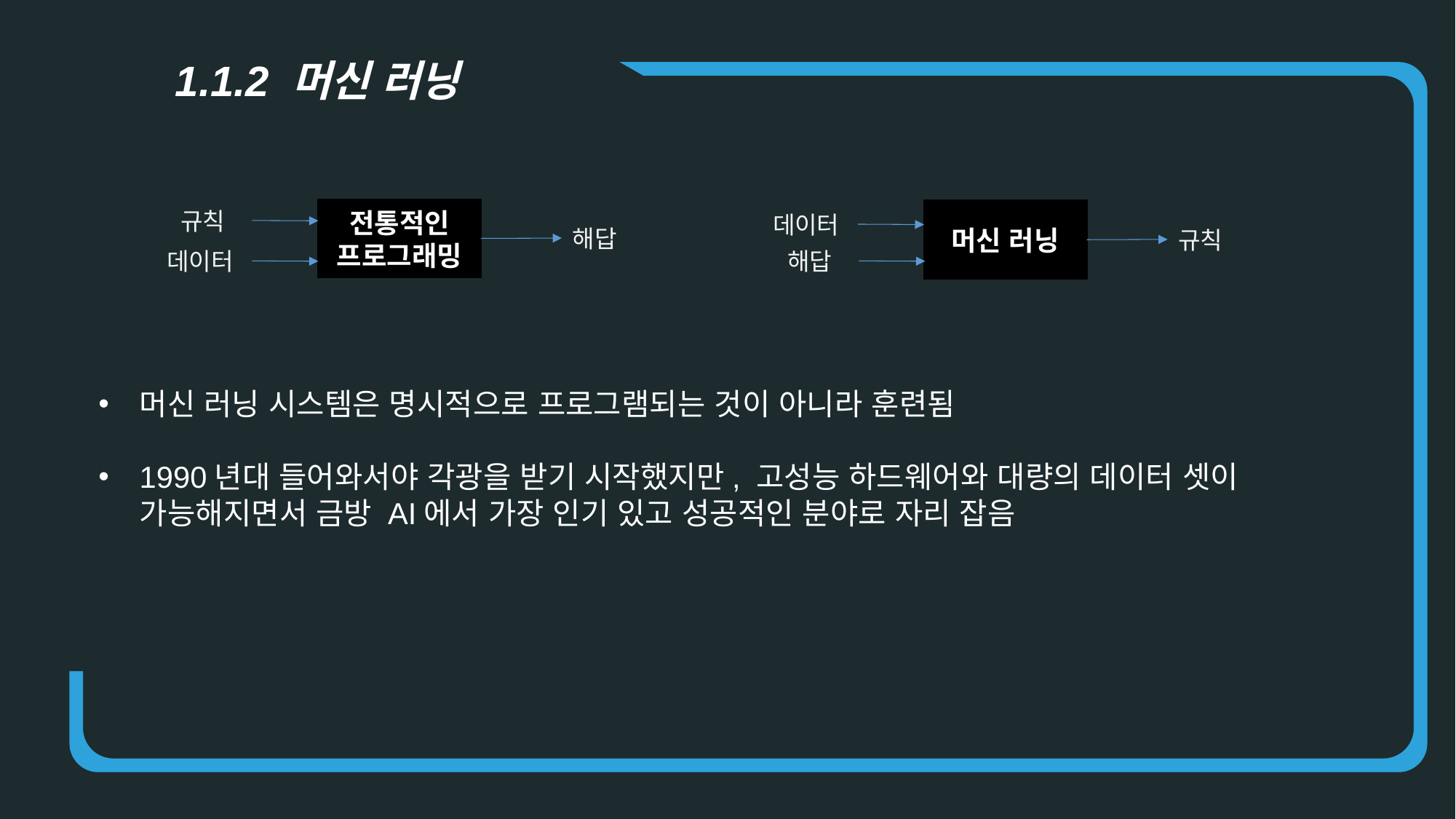

1.1.2 머신 러닝

전통적인 프로그래밍
규칙
머신 러닝
데이터
해답
규칙
데이터
해답
머신 러닝 시스템은 명시적으로 프로그램되는 것이 아니라 훈련됨

1990년대 들어와서야 각광을 받기 시작했지만, 고성능 하드웨어와 대량의 데이터 셋이 가능해지면서 금방 AI에서 가장 인기 있고 성공적인 분야로 자리 잡음